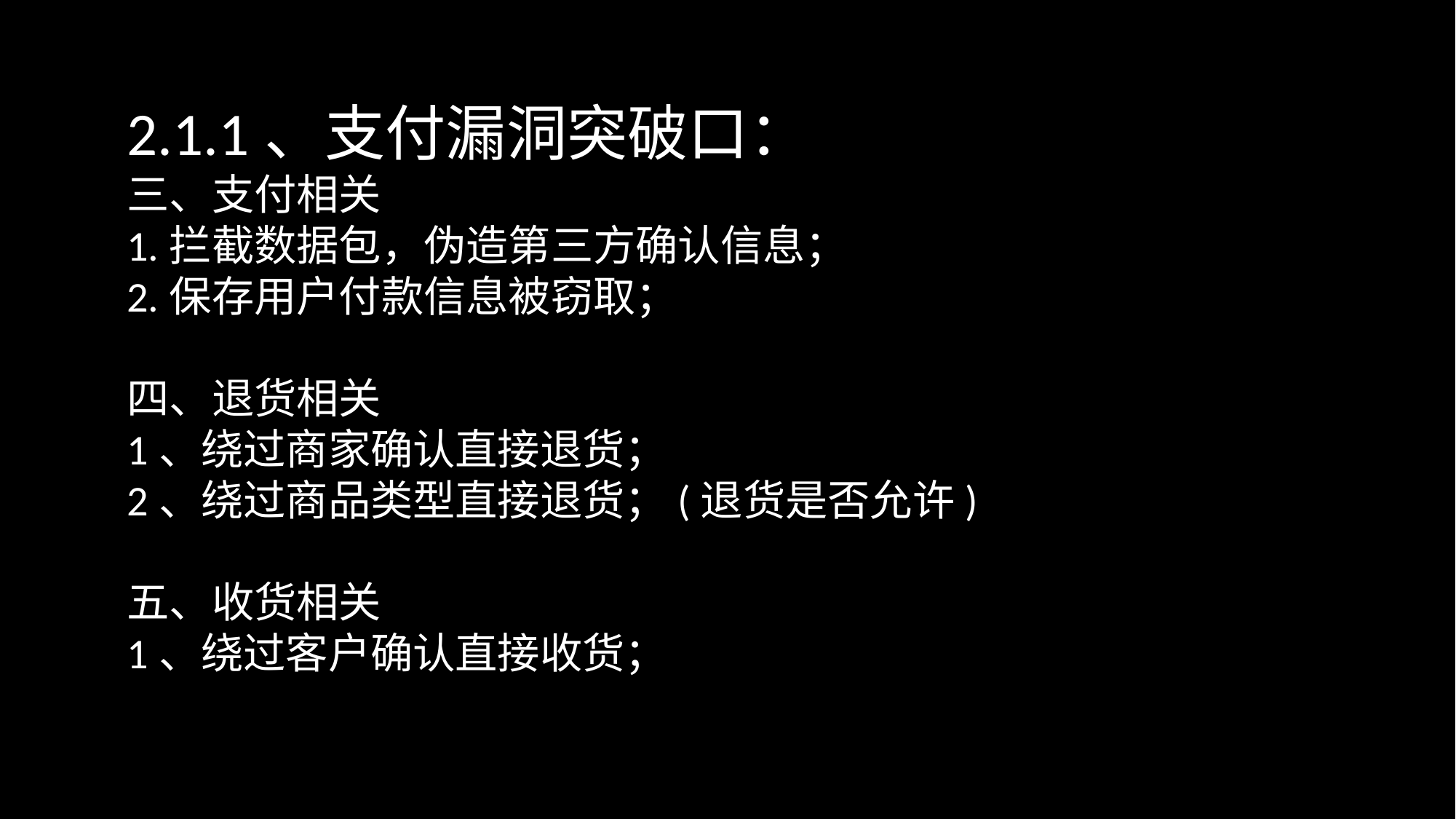

2.1.1、支付漏洞突破口：
三、支付相关
1.拦截数据包，伪造第三方确认信息；
2.保存用户付款信息被窃取；

四、退货相关
1、绕过商家确认直接退货；
2、绕过商品类型直接退货；(退货是否允许)

五、收货相关
1、绕过客户确认直接收货；